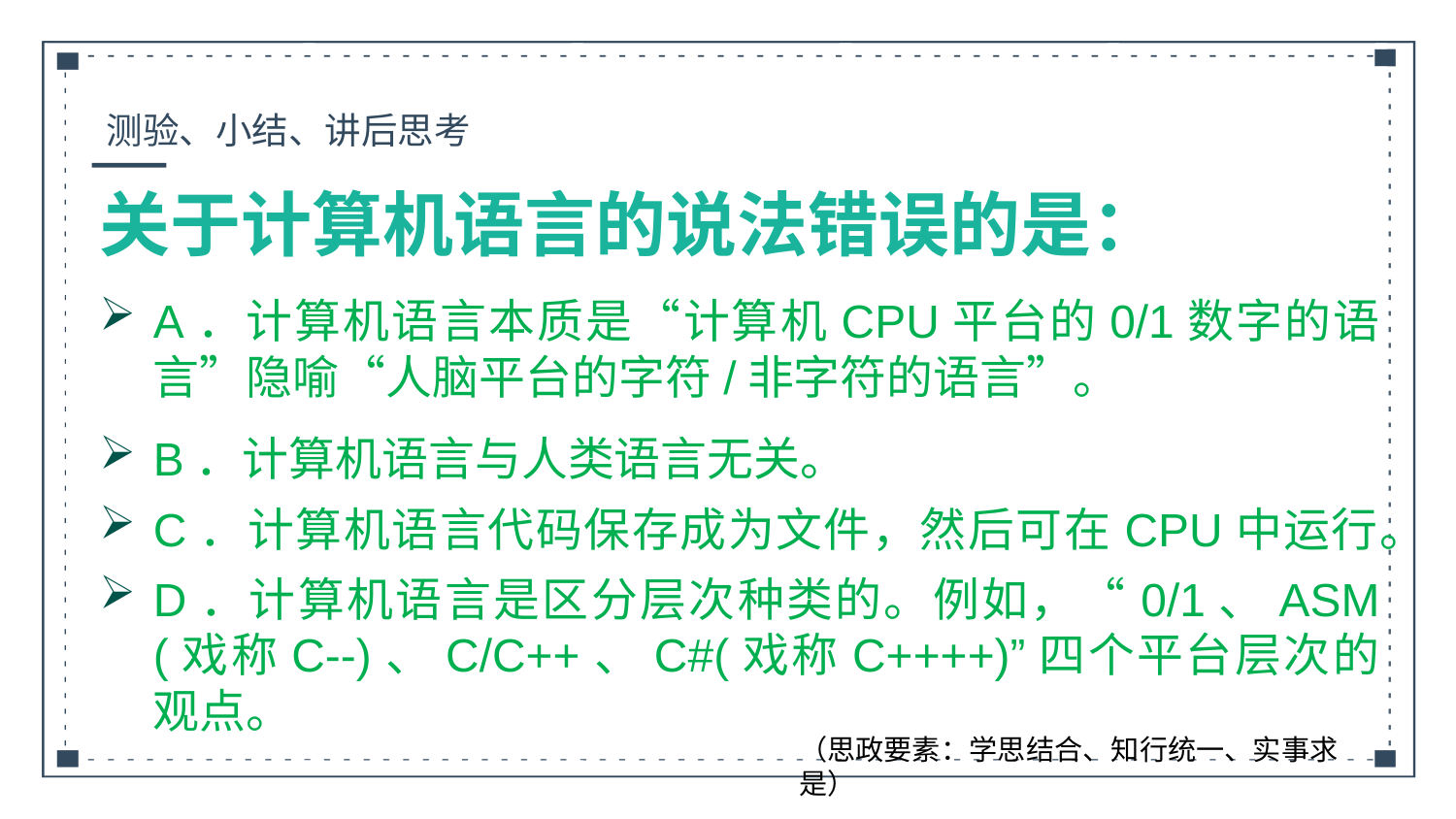

测验、小结、讲后思考
关于计算机语言的说法错误的是：
A．计算机语言本质是“计算机CPU平台的0/1数字的语言”隐喻“人脑平台的字符/非字符的语言”。
B．计算机语言与人类语言无关。
C．计算机语言代码保存成为文件，然后可在CPU中运行。
D．计算机语言是区分层次种类的。例如，“0/1、ASM (戏称C--)、C/C++、C#(戏称C++++)”四个平台层次的观点。
（思政要素：学思结合、知行统一、实事求是）